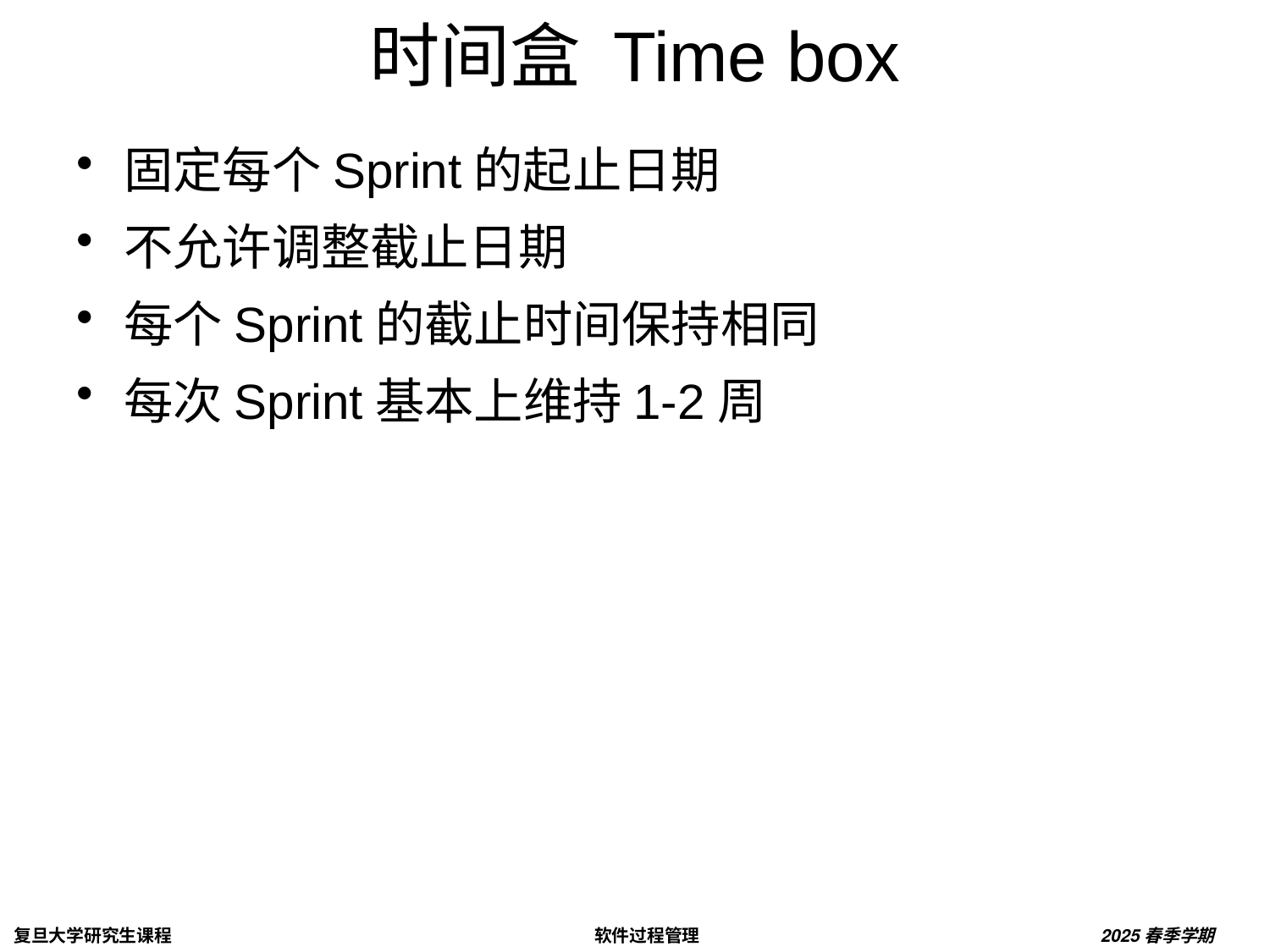

# 时间盒 Time box
固定每个Sprint的起止日期
不允许调整截止日期
每个Sprint的截止时间保持相同
每次Sprint基本上维持1-2周